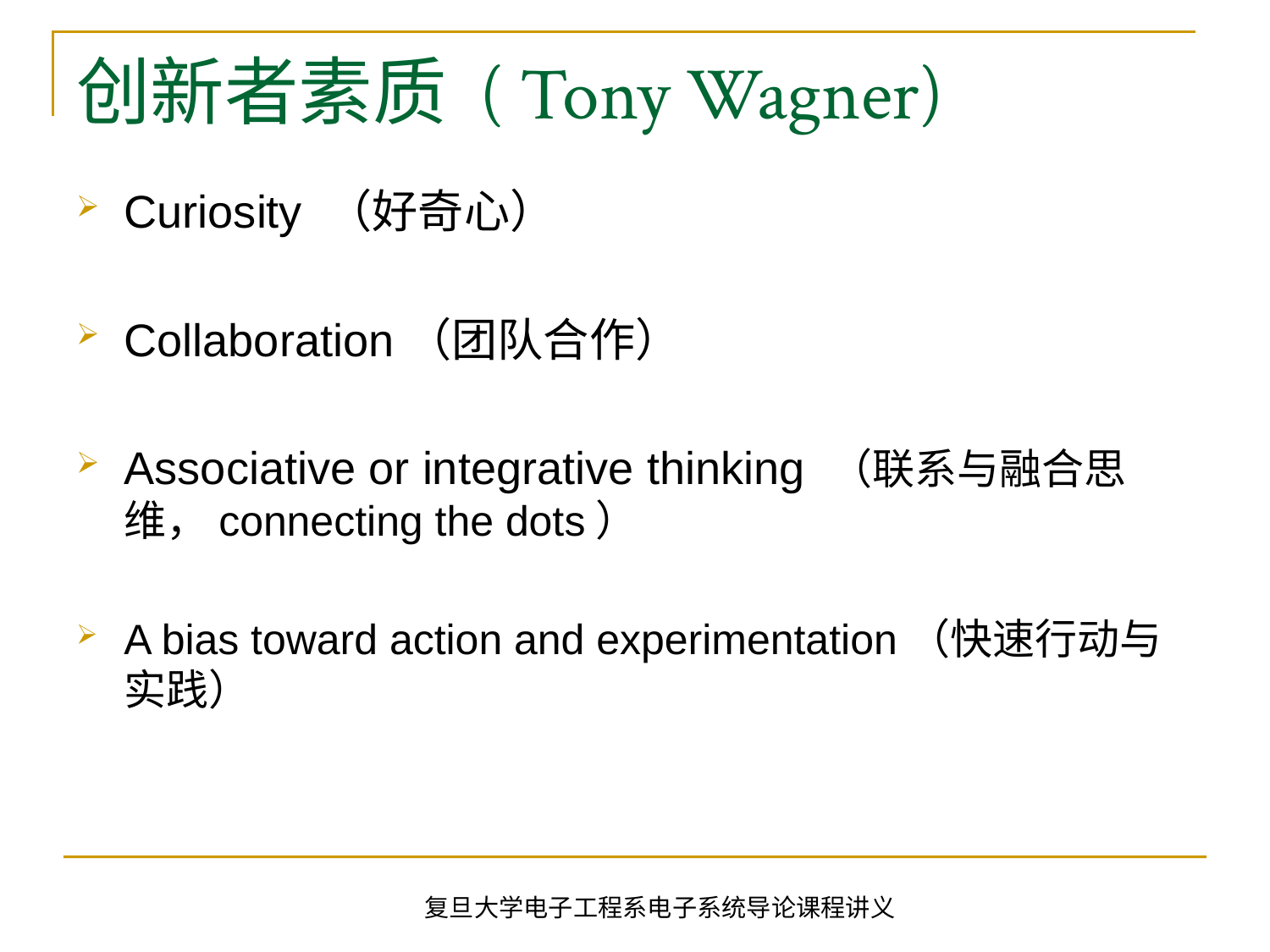

# 创新者素质 ( Tony Wagner)
Curiosity （好奇心）

Collaboration（团队合作）

Associative or integrative thinking （联系与融合思维，connecting the dots）

A bias toward action and experimentation（快速行动与实践）